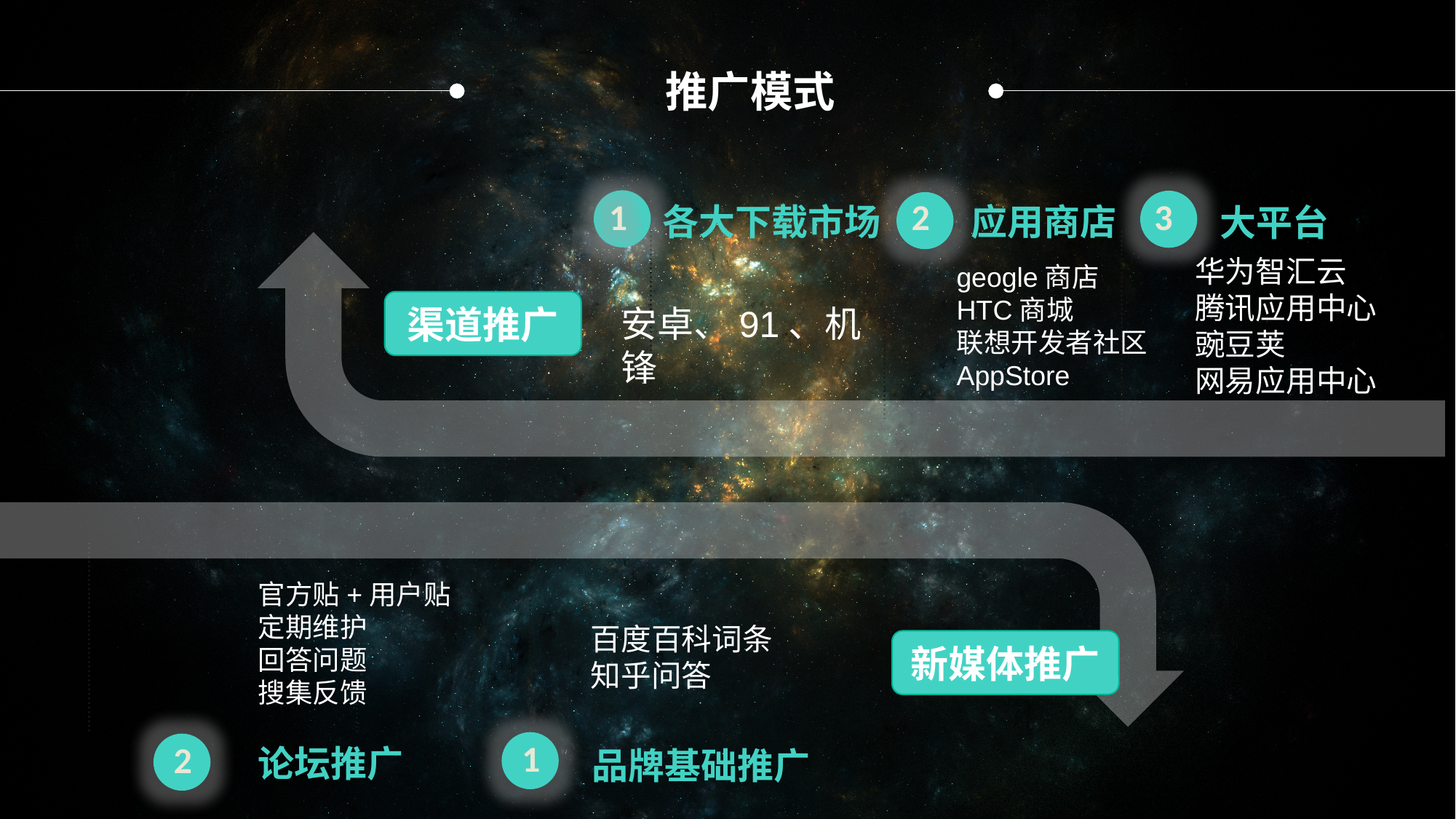

推广模式
2

3

1

各大下载市场
应用商店
大平台
华为智汇云
腾讯应用中心
豌豆荚
网易应用中心
geogle商店
HTC商城
联想开发者社区
AppStore
渠道推广
安卓、91、机锋
官方贴+用户贴
定期维护
回答问题
搜集反馈
百度百科词条
知乎问答
新媒体推广
1

2

论坛推广
品牌基础推广